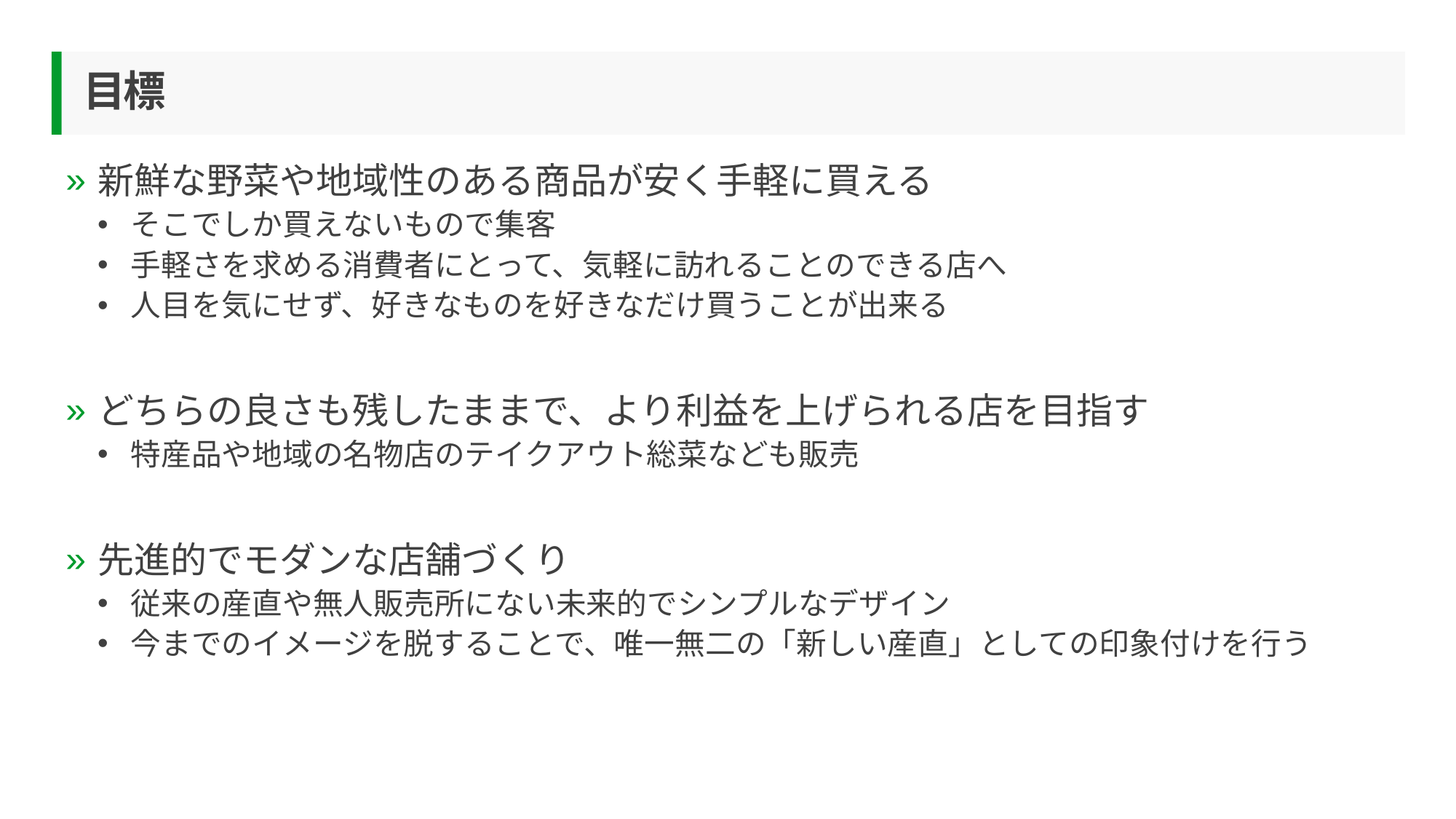

# 目標
新鮮な野菜や地域性のある商品が安く手軽に買える
そこでしか買えないもので集客
手軽さを求める消費者にとって、気軽に訪れることのできる店へ
人目を気にせず、好きなものを好きなだけ買うことが出来る

どちらの良さも残したままで、より利益を上げられる店を目指す
特産品や地域の名物店のテイクアウト総菜なども販売

先進的でモダンな店舗づくり
従来の産直や無人販売所にない未来的でシンプルなデザイン
今までのイメージを脱することで、唯一無二の「新しい産直」としての印象付けを行う